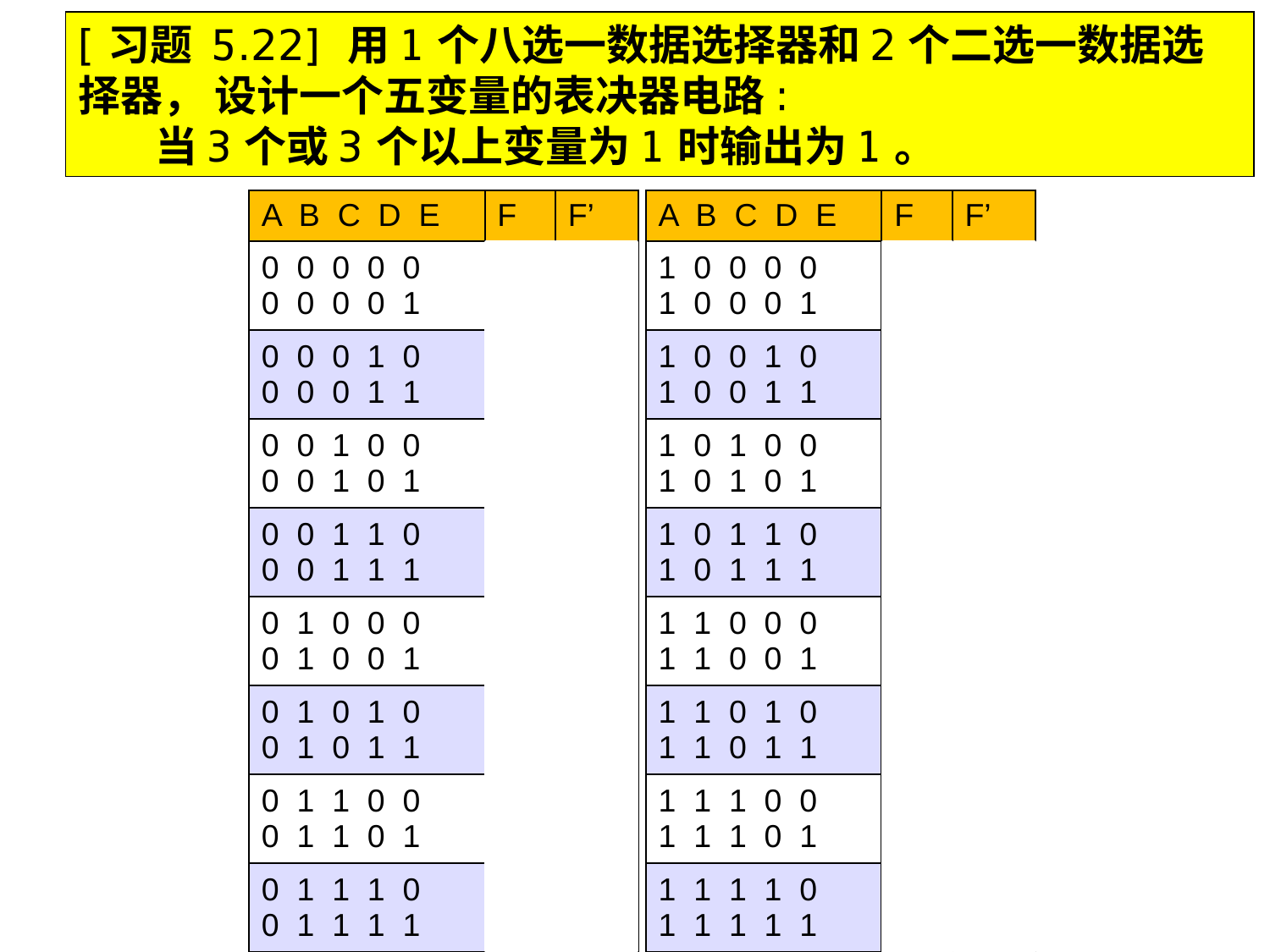

[习题 5.22] 用1个八选一数据选择器和2个二选一数据选择器， 设计一个五变量的表决器电路:
       当3个或3个以上变量为1时输出为1。
| A B C D E | F | F’ |
| --- | --- | --- |
| 0 0 0 0 0 0 0 0 0 1 | 0 0 | 0 |
| 0 0 0 1 0 0 0 0 1 1 | 0 0 | 0 |
| 0 0 1 0 0 0 0 1 0 1 | 0 0 | 0 |
| 0 0 1 1 0 0 0 1 1 1 | 0 1 | E |
| 0 1 0 0 0 0 1 0 0 1 | 0 0 | 0 |
| 0 1 0 1 0 0 1 0 1 1 | 0 1 | E |
| 0 1 1 0 0 0 1 1 0 1 | 0 1 | E |
| 0 1 1 1 0 0 1 1 1 1 | 1 1 | 1 |
| A B C D E | F | F’ |
| --- | --- | --- |
| 1 0 0 0 0 1 0 0 0 1 | 0 0 | 0 |
| 1 0 0 1 0 1 0 0 1 1 | 0 1 | E |
| 1 0 1 0 0 1 0 1 0 1 | 0 1 | E |
| 1 0 1 1 0 1 0 1 1 1 | 1 1 | 1 |
| 1 1 0 0 0 1 1 0 0 1 | 0 1 | E |
| 1 1 0 1 0 1 1 0 1 1 | 1 1 | 1 |
| 1 1 1 0 0 1 1 1 0 1 | 1 1 | 1 |
| 1 1 1 1 0 1 1 1 1 1 | 1 1 | 1 |